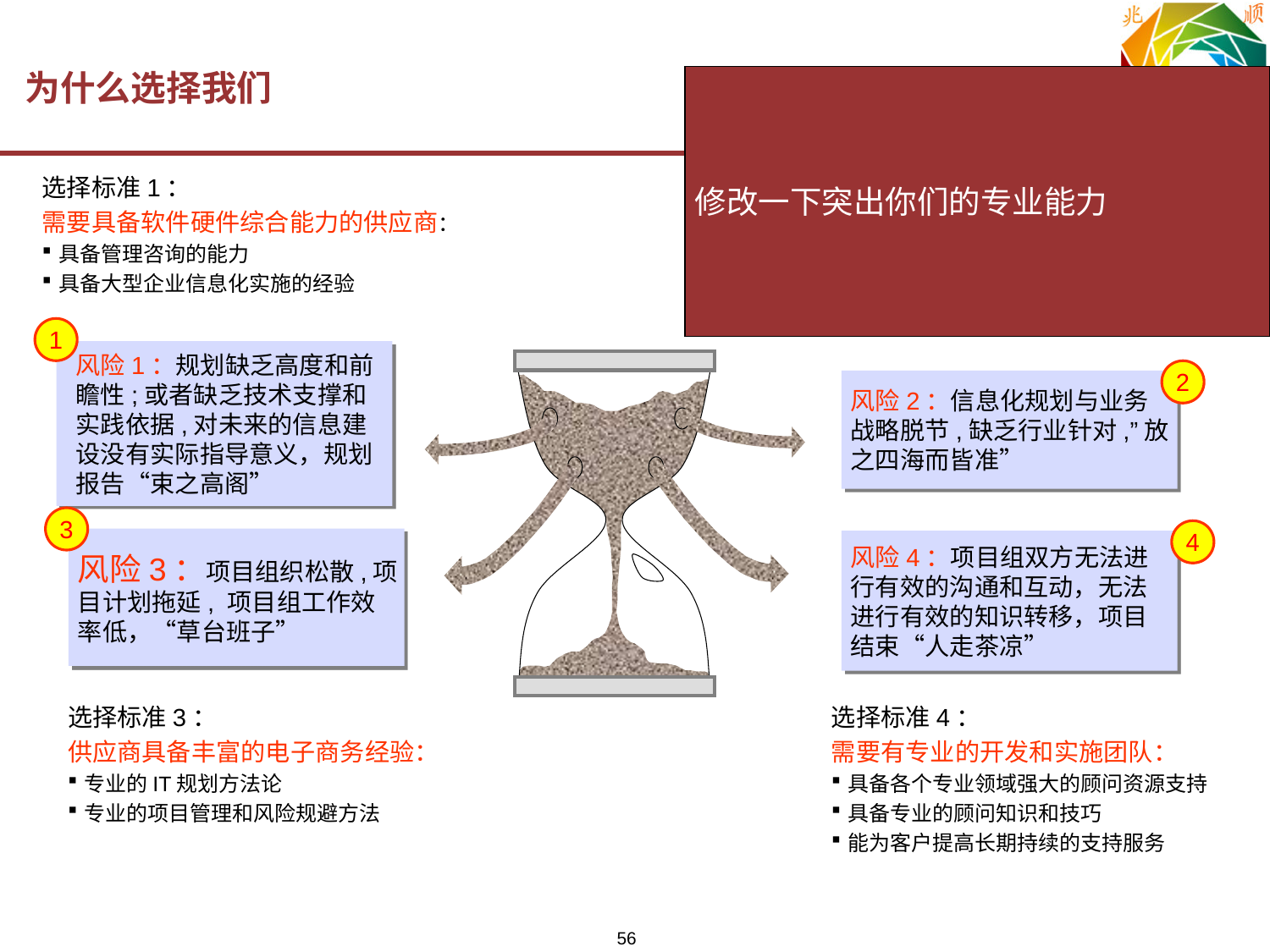

# 为什么选择我们
修改一下突出你们的专业能力
选择标准1：
需要具备软件硬件综合能力的供应商：
具备管理咨询的能力
具备大型企业信息化实施的经验
选择标准2：
供应商需要深刻了解零售行业的需求：
具备民航业的项目经验
了解机场行业的发展趋势和国际最佳实践
具备行业知识库

1

风险1：规划缺乏高度和前瞻性;或者缺乏技术支撑和实践依据,对未来的信息建设没有实际指导意义，规划报告“束之高阁”

2

风险2：信息化规划与业务战略脱节,缺乏行业针对,”放之四海而皆准”

3

4

风险3：项目组织松散,项目计划拖延, 项目组工作效率低，“草台班子”

风险4：项目组双方无法进行有效的沟通和互动，无法进行有效的知识转移，项目结束“人走茶凉”

选择标准3：
供应商具备丰富的电子商务经验：
专业的IT规划方法论
专业的项目管理和风险规避方法
选择标准4：
需要有专业的开发和实施团队：
具备各个专业领域强大的顾问资源支持
具备专业的顾问知识和技巧
能为客户提高长期持续的支持服务

56